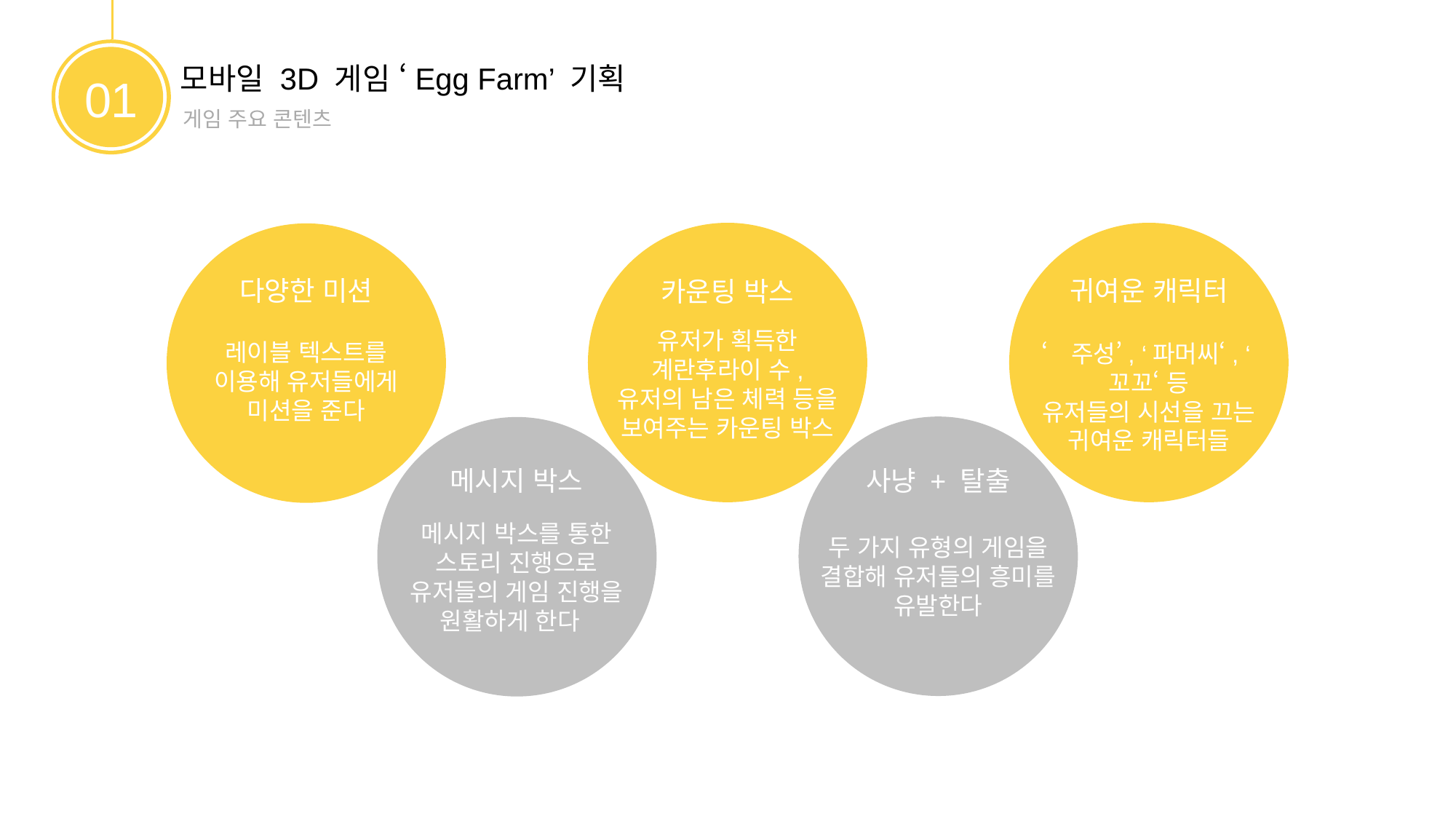

모바일 3D 게임 ‘Egg Farm’ 기획
01
게임 주요 콘텐츠

다양한 미션
귀여운 캐릭터
카운팅 박스
유저가 획득한
계란후라이 수,
유저의 남은 체력 등을 보여주는 카운팅 박스
레이블 텍스트를 이용해 유저들에게 미션을 준다
‘주성’, ‘파머씨‘, ‘꼬꼬‘ 등
유저들의 시선을 끄는
귀여운 캐릭터들

메시지 박스
사냥 + 탈출
메시지 박스를 통한
스토리 진행으로
유저들의 게임 진행을 원활하게 한다
두 가지 유형의 게임을 결합해 유저들의 흥미를 유발한다